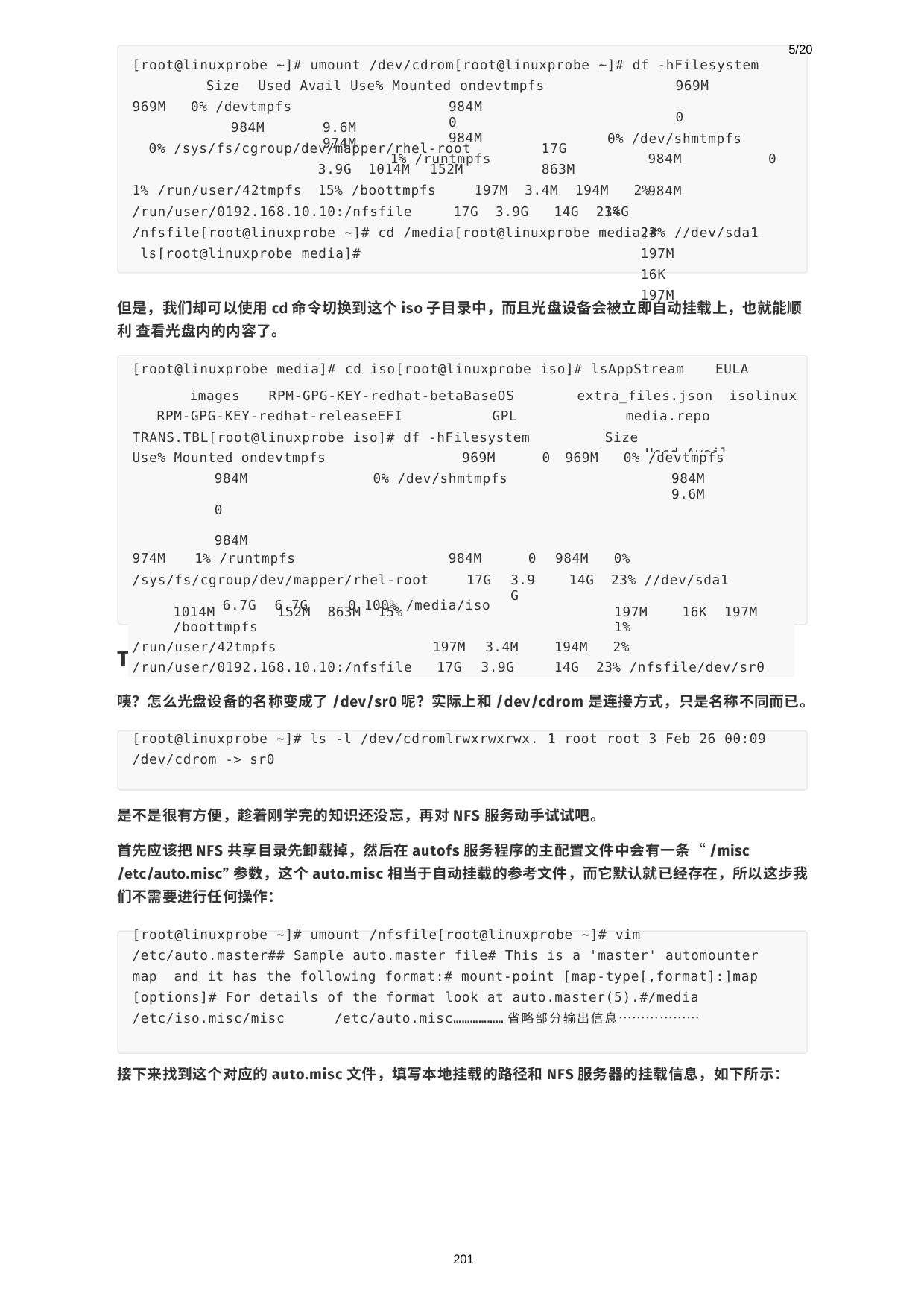

5/20
[root@linuxprobe ~]# umount /dev/cdrom[root@linuxprobe ~]# df -hFilesystem

969M	0
0% /dev/shmtmpfs
984M	0	984M
14G		23% //dev/sda1  197M	16K	197M
Size	Used Avail Use% Mounted ondevtmpfs
0% /devtmpfs
984M	9.6M	974M
984M	0	984M
1% /runtmpfs
969M
0% /sys/fs/cgroup/dev/mapper/rhel-root	17G	3.9G  1014M	152M	863M	15% /boottmpfs
1% /run/user/42tmpfs	197M	3.4M	194M	2%
/run/user/0192.168.10.10:/nfsfile	17G	3.9G	14G	23%
/nfsfile[root@linuxprobe ~]# cd /media[root@linuxprobe media]#  ls[root@linuxprobe media]#

但是，我们却可以使用cd命令切换到这个iso子目录中，而且光盘设备会被立即自动挂载上，也就能顺利 查看光盘内的内容了。

[root@linuxprobe media]# cd iso[root@linuxprobe iso]# lsAppStream	EULA

images	RPM-GPG-KEY-redhat-betaBaseOS  RPM-GPG-KEY-redhat-releaseEFI	GPL
extra_files.json	isolinux  media.repo
Size	Used Avail
TRANS.TBL[root@linuxprobe iso]# df -hFilesystem
| Use% Mounted ondevtmpfs | 969M |  |  |  | 0 | 969M | 0% /devtmpfs |
| --- | --- | --- | --- | --- | --- | --- | --- |
| 984M 0 984M | 0% /dev/shmtmpfs |  |  |  |  |  | 984M 9.6M |
| 974M 1% /runtmpfs | 984M |  |  | 0 |  | 984M | 0% |
| /sys/fs/cgroup/dev/mapper/rhel-root |  |  | 17G | 3.9G | 14G |  | 23% //dev/sda1 |
| 1014M 152M 863M 15% /boottmpfs |  |  |  |  |  |  | 197M 16K 197M 1% |
| /run/user/42tmpfs |  | 197M | 3.4M 194M 2% |  |  |  |  |
| /run/user/0192.168.10.10:/nfsfile |  | 17G | 3.9G 14G 23% /nfsfile/dev/sr0 |  |  |  |  |
6.7G	6.7G
0 100% /media/iso
Tips
咦？怎么光盘设备的名称变成了/dev/sr0呢？实际上和/dev/cdrom是连接方式，只是名称不同而已。

[root@linuxprobe ~]# ls -l /dev/cdromlrwxrwxrwx. 1 root root 3 Feb 26 00:09
/dev/cdrom -> sr0

是不是很有方便，趁着刚学完的知识还没忘，再对NFS服务动手试试吧。
首先应该把NFS共享目录先卸载掉，然后在autofs服务程序的主配置文件中会有一条“/misc
/etc/auto.misc”参数，这个auto.misc相当于自动挂载的参考文件，而它默认就已经存在，所以这步我 们不需要进行任何操作：

[root@linuxprobe ~]# umount /nfsfile[root@linuxprobe ~]# vim
/etc/auto.master## Sample auto.master file# This is a 'master' automounter map  and it has the following format:# mount-point [map-type[,format]:]map  [options]# For details of the format look at auto.master(5).#/media
/etc/iso.misc/misc	/etc/auto.misc………………省略部分输出信息………………

接下来找到这个对应的auto.misc文件，填写本地挂载的路径和NFS服务器的挂载信息，如下所示：

201